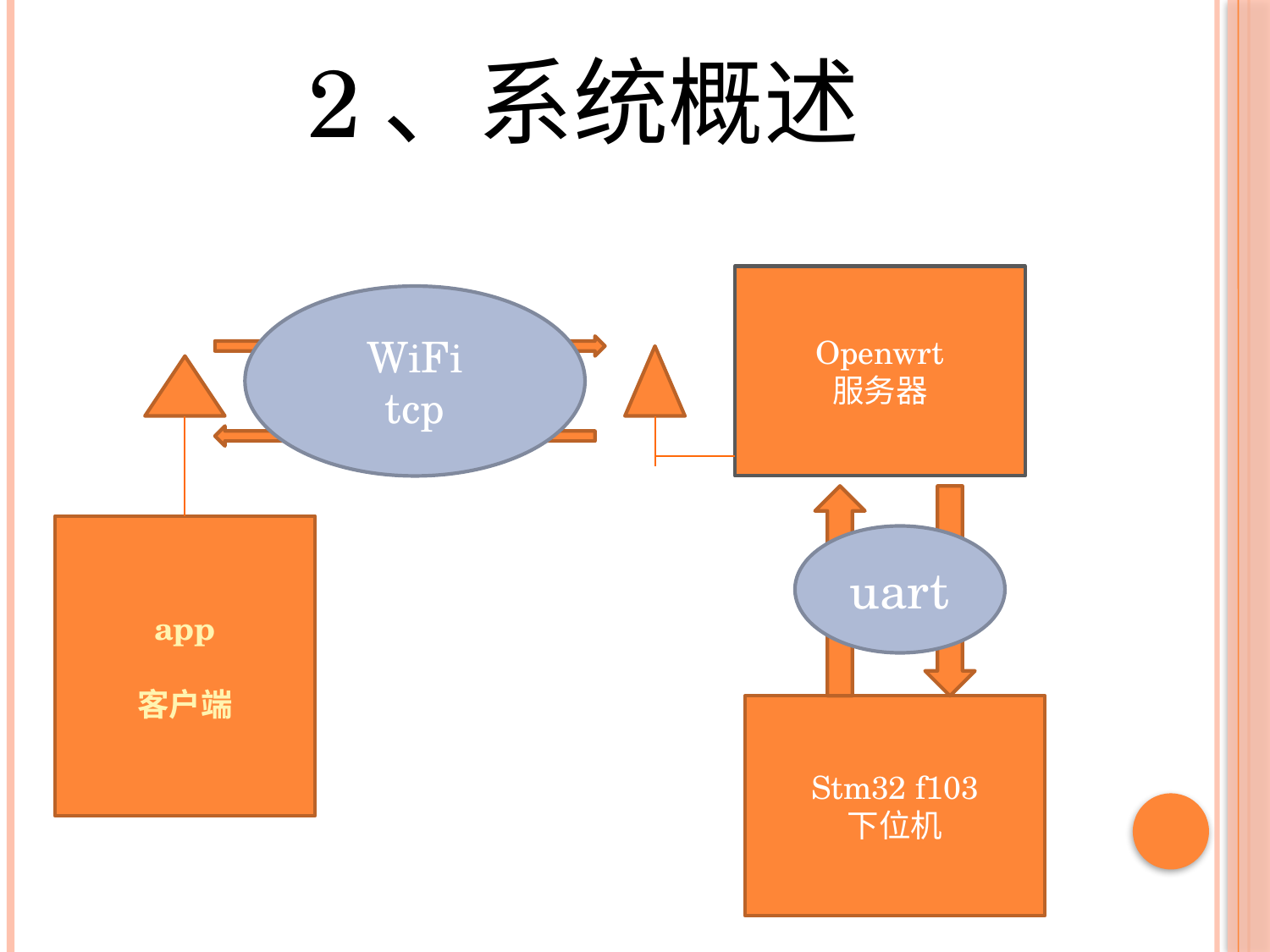

2、系统概述
Openwrt
服务器
WiFi
tcp

uart
uart
app

客户端
uart
Stm32 f103
下位机